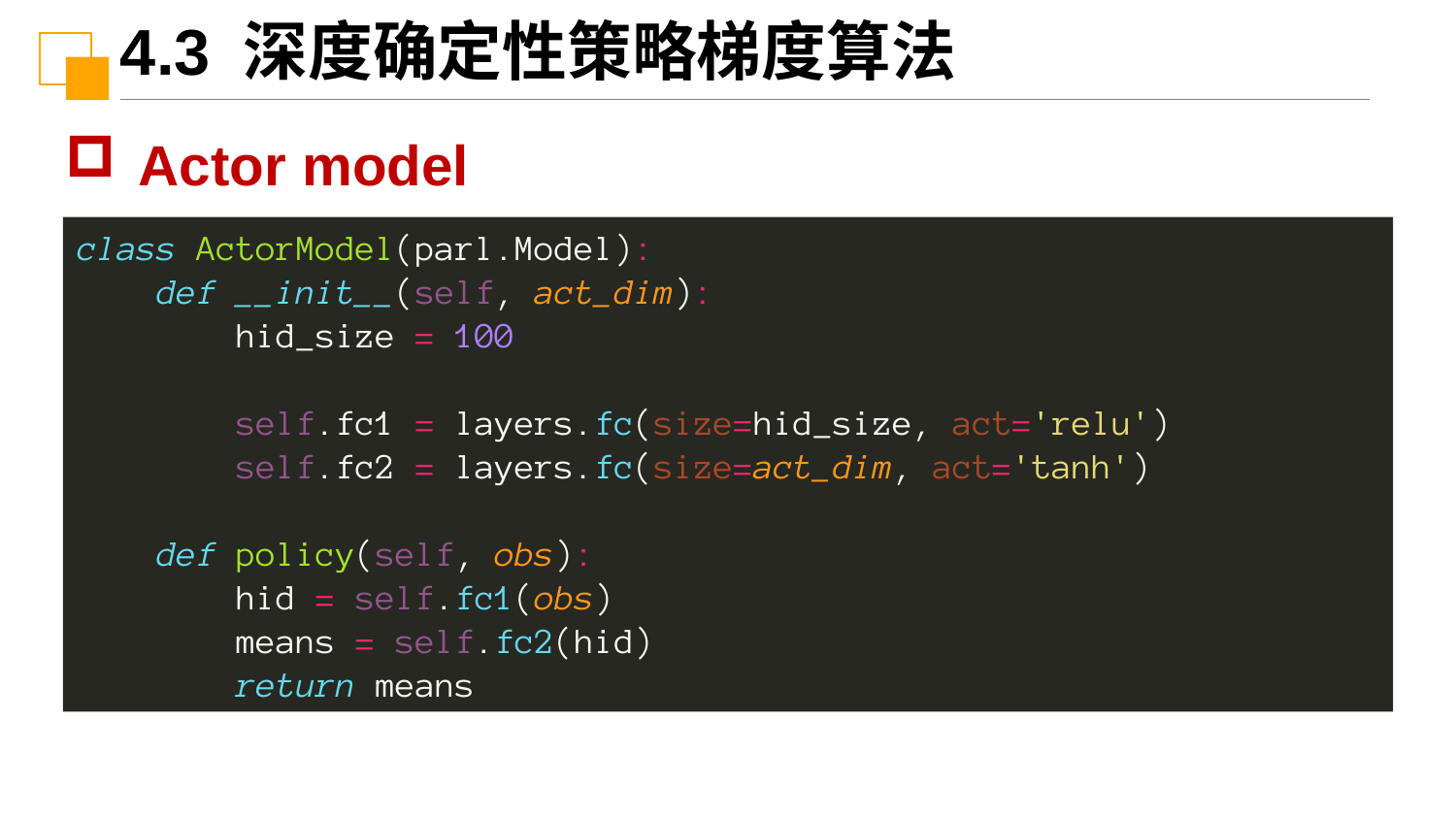

4.3 深度确定性策略梯度算法
Actor model
class ActorModel(parl.Model):
    def __init__(self, act_dim):
        hid_size = 100
        self.fc1 = layers.fc(size=hid_size, act='relu')
        self.fc2 = layers.fc(size=act_dim, act='tanh')
    def policy(self, obs):
        hid = self.fc1(obs)
        means = self.fc2(hid)
        return means